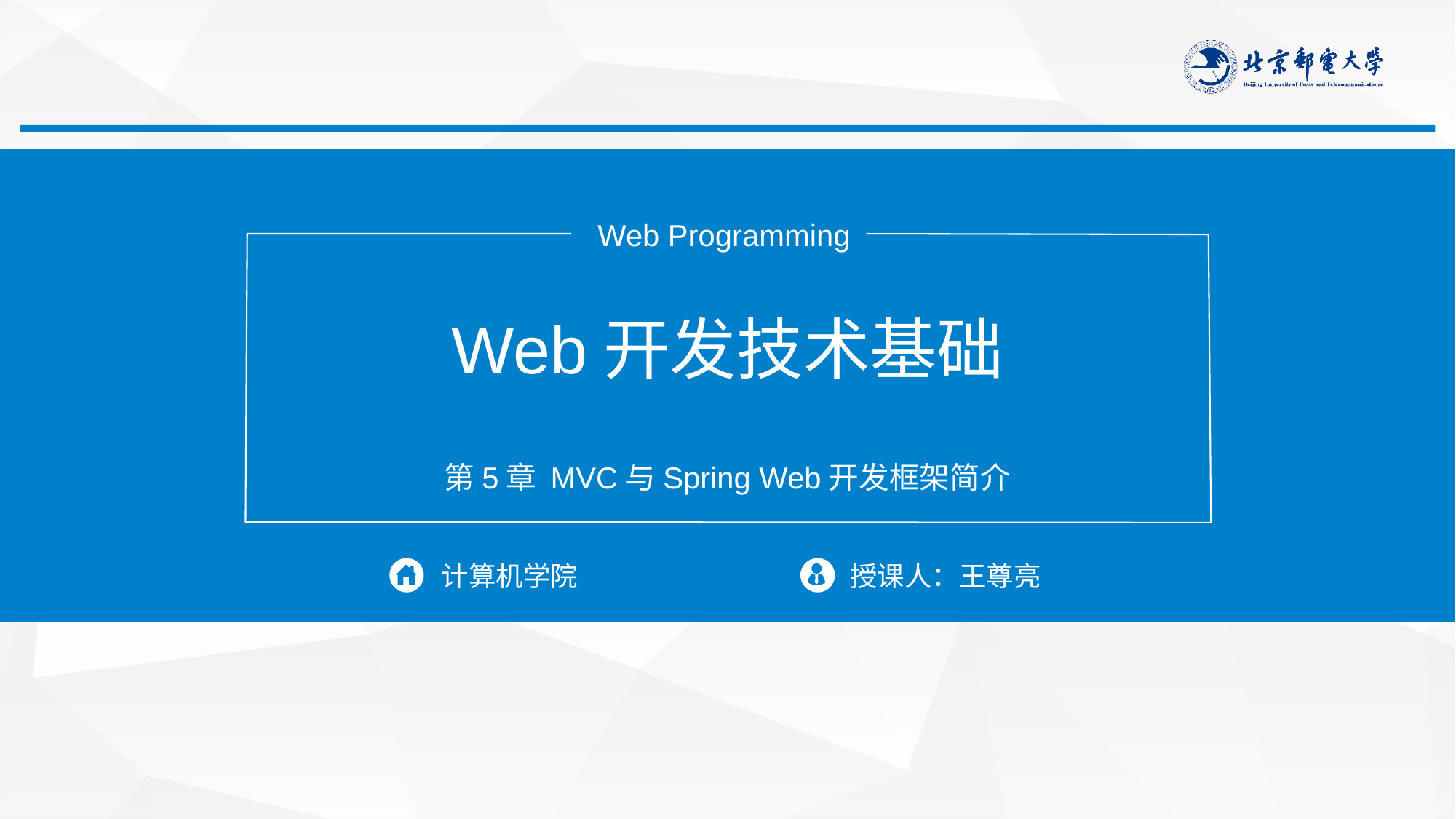

Web Programming

Web开发技术基础
第5章 MVC与Spring Web开发框架简介
计算机学院
授课人：王尊亮